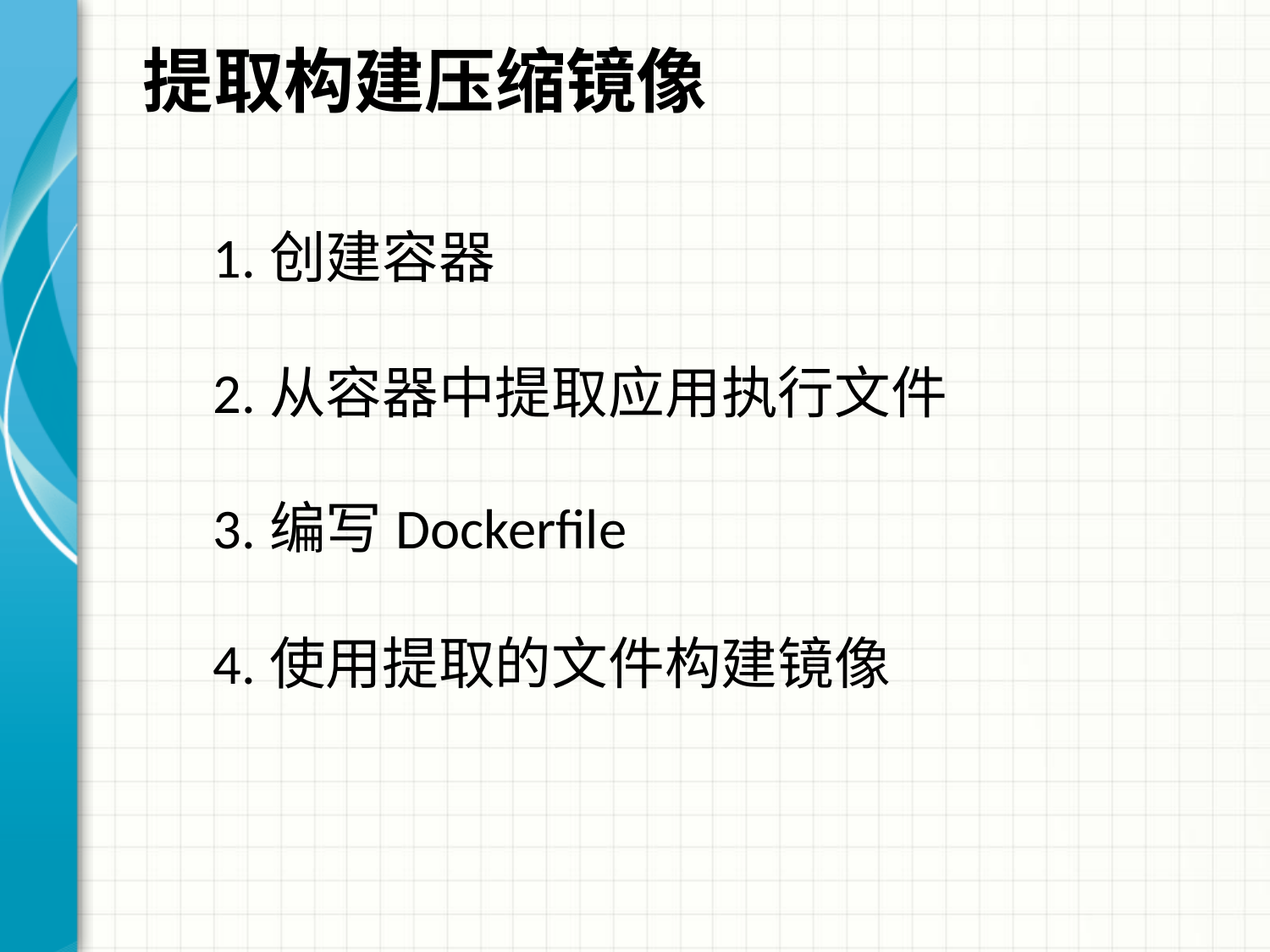

提取构建压缩镜像
1.创建容器

2.从容器中提取应用执行文件

3.编写Dockerfile

4.使用提取的文件构建镜像